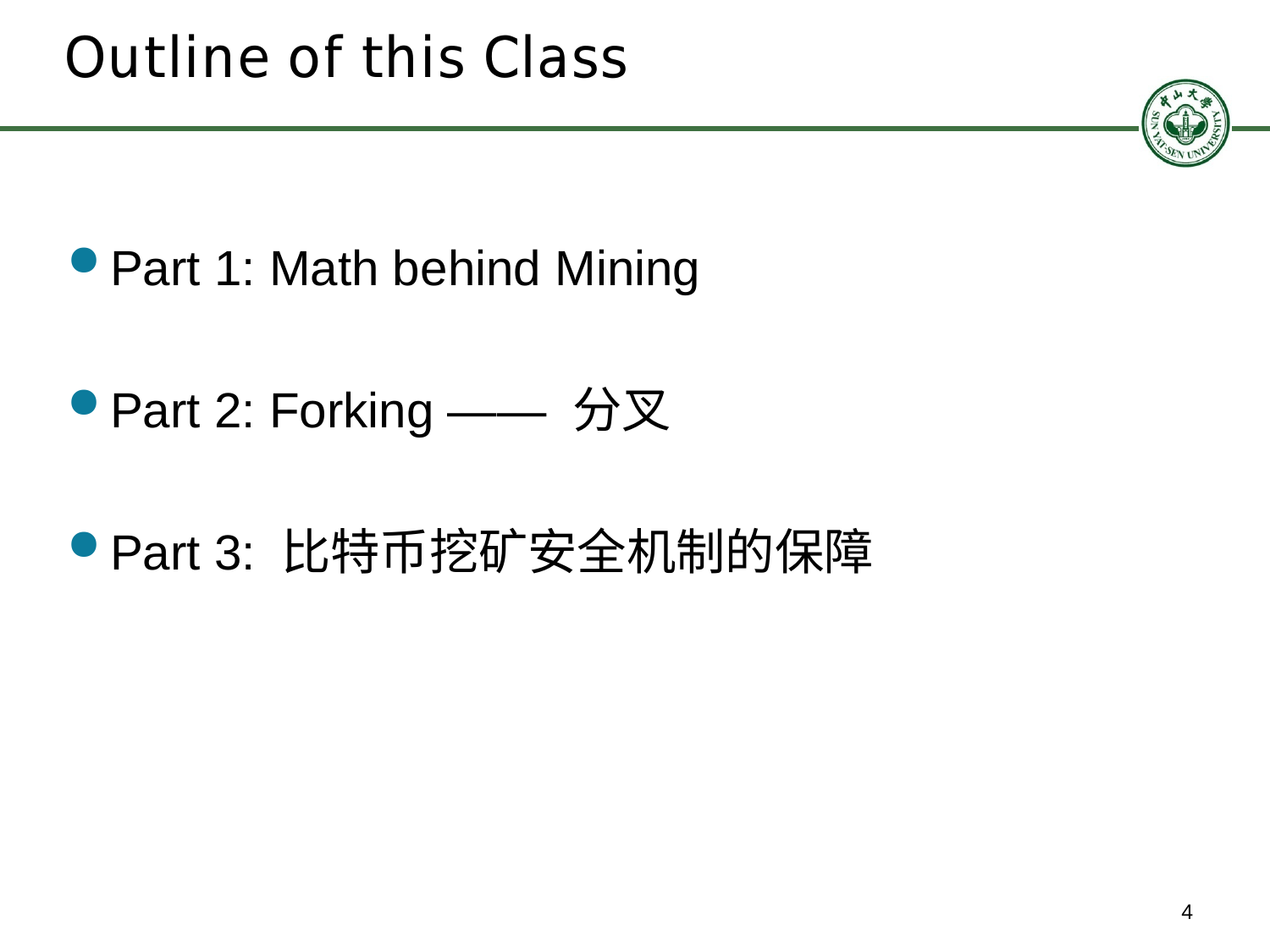

# Outline of this Class

Part 1: Math behind Mining

Part 2: Forking —— 分叉

Part 3: 比特币挖矿安全机制的保障